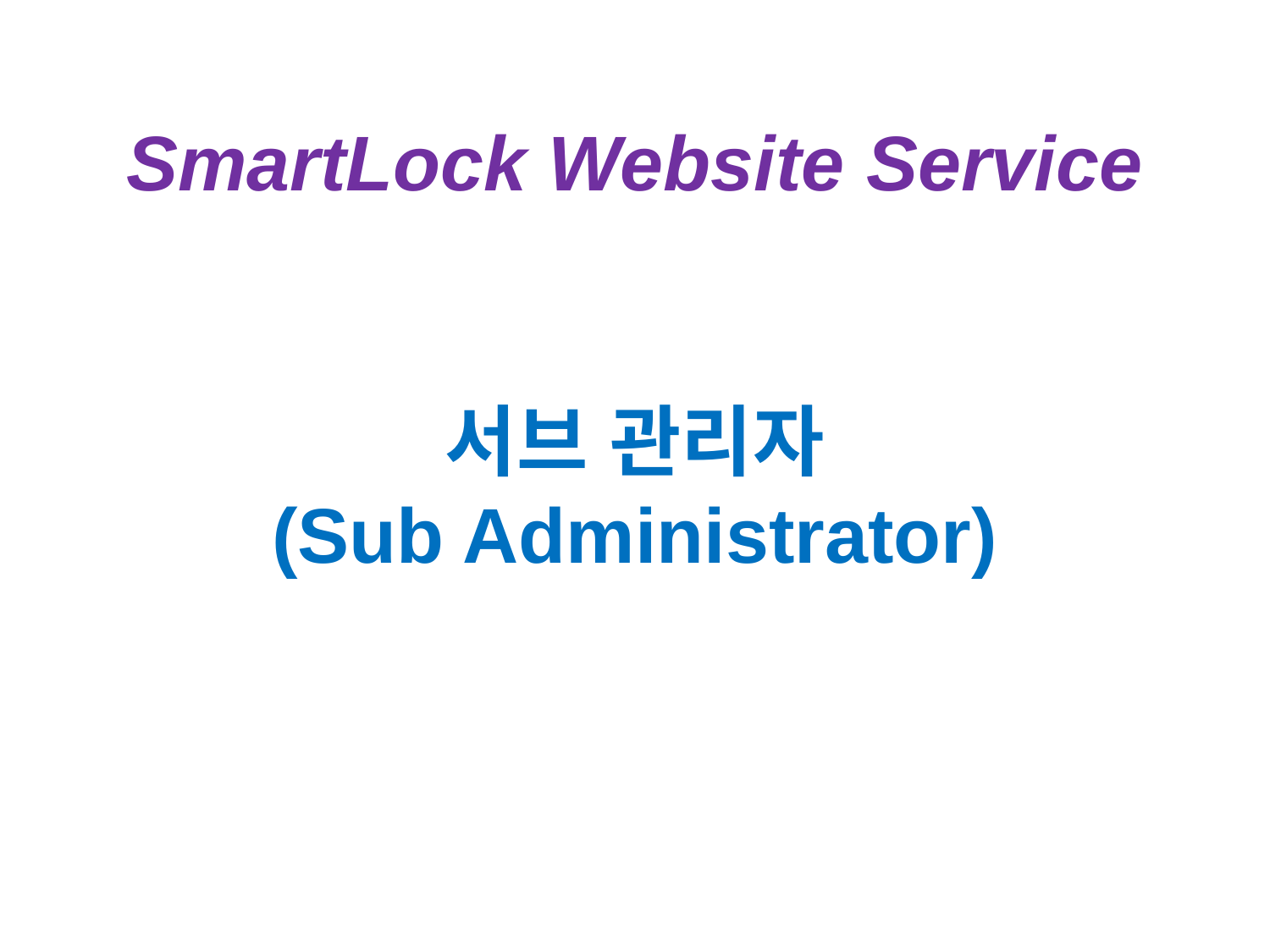

# SmartLock Website Service 서브 관리자 (Sub Administrator)